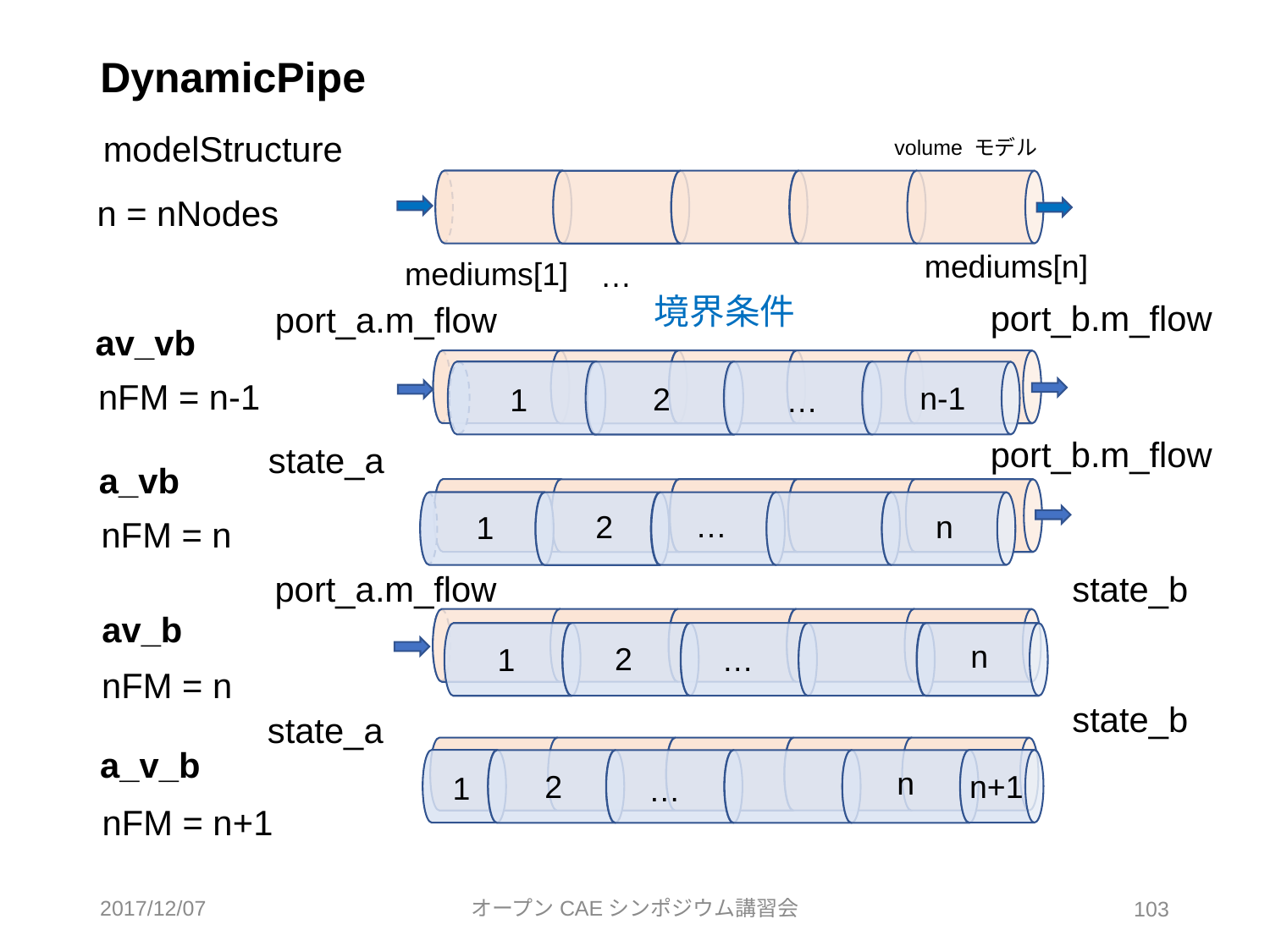

# DynamicPipe
modelStructure
volume モデル

n = nNodes

mediums[n]
mediums[1]
…
境界条件
port_b.m_flow
port_a.m_flow
av_vb

nFM = n-1
n-1
2
1
…

port_b.m_flow
state_a
a_vb

…
2
n
1

nFM = n
port_a.m_flow
state_b

av_b

n
2
…
1

nFM = n
state_b
state_a
a_v_b

n
2
n+1
1
…
nFM = n+1
2017/12/07
オープンCAEシンポジウム講習会
103